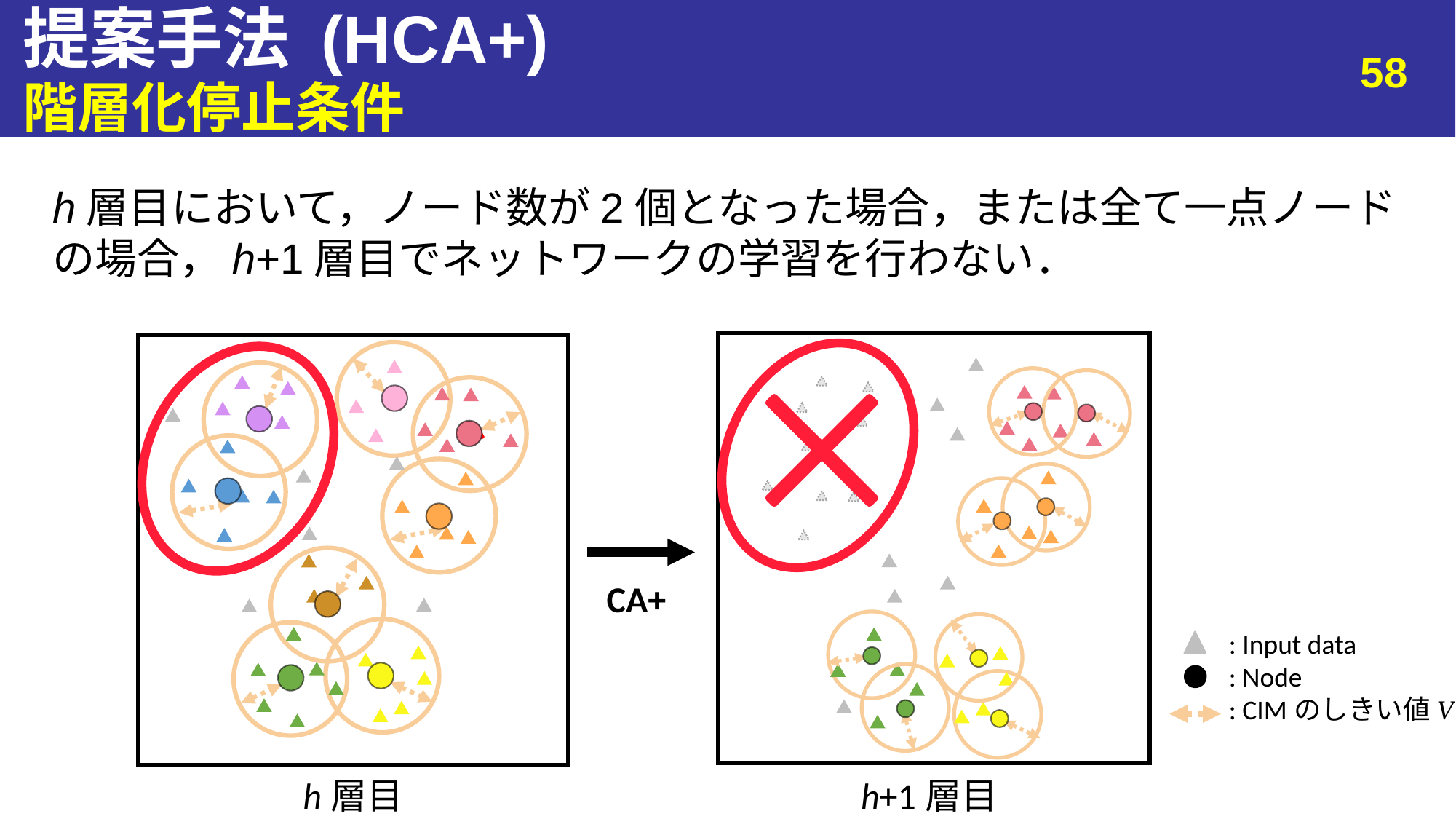

# 提案手法 (HCA+)
58
階層化停止条件
h層目において，ノード数が2個となった場合，または全て一点ノードの場合，h+1層目でネットワークの学習を行わない．

CA+
      : Input data
      : Node
      : CIMのしきい値V

h層目
h+1層目